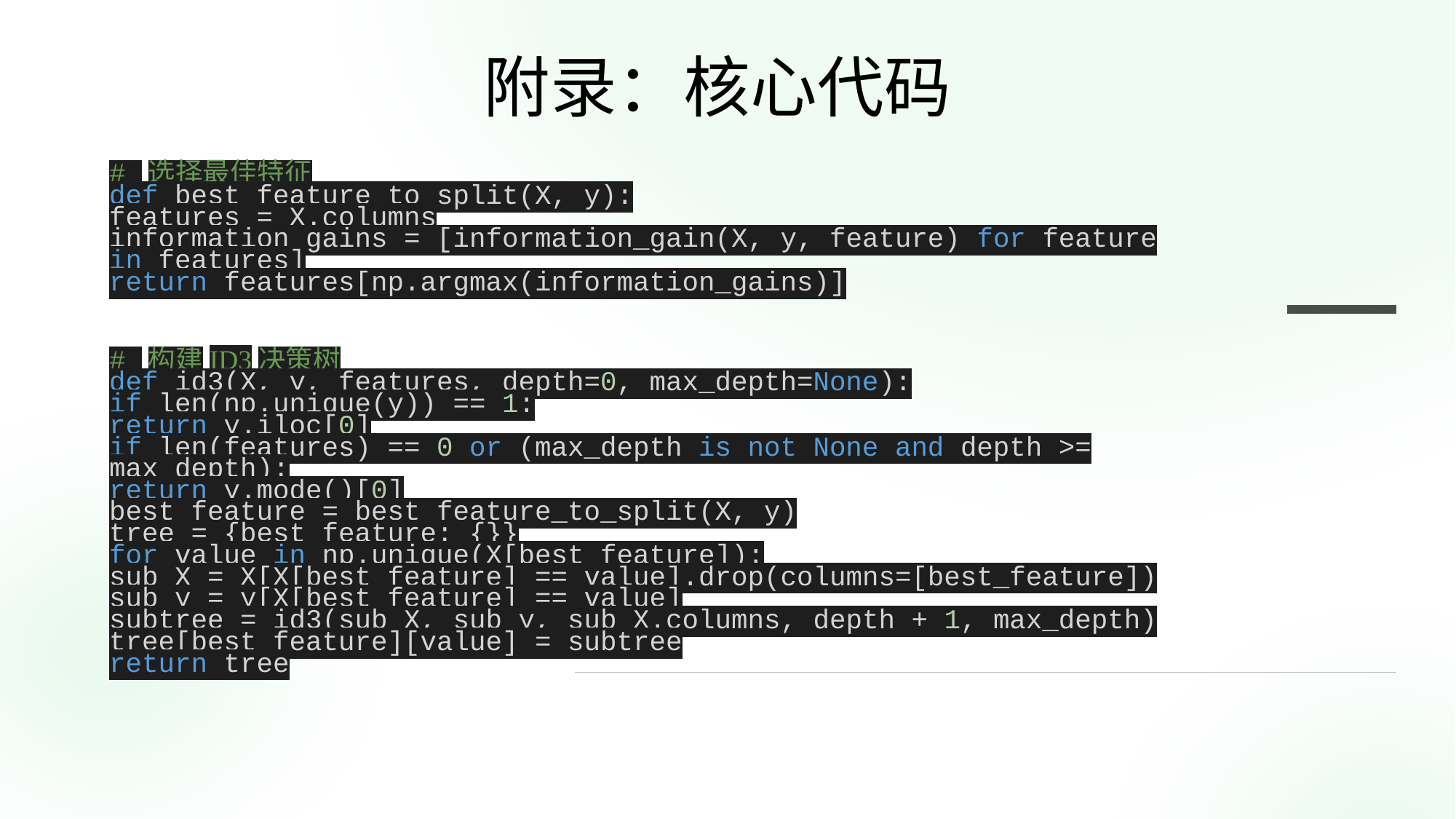

附录：核心代码
# 选择最佳特征
def best_feature_to_split(X, y):
features = X.columns
information_gains = [information_gain(X, y, feature) for feature in features]
return features[np.argmax(information_gains)]
# 构建ID3决策树
def id3(X, y, features, depth=0, max_depth=None):
if len(np.unique(y)) == 1:
return y.iloc[0]
if len(features) == 0 or (max_depth is not None and depth >= max_depth):
return y.mode()[0]
best_feature = best_feature_to_split(X, y)
tree = {best_feature: {}}
for value in np.unique(X[best_feature]):
sub_X = X[X[best_feature] == value].drop(columns=[best_feature])
sub_y = y[X[best_feature] == value]
subtree = id3(sub_X, sub_y, sub_X.columns, depth + 1, max_depth)
tree[best_feature][value] = subtree
return tree